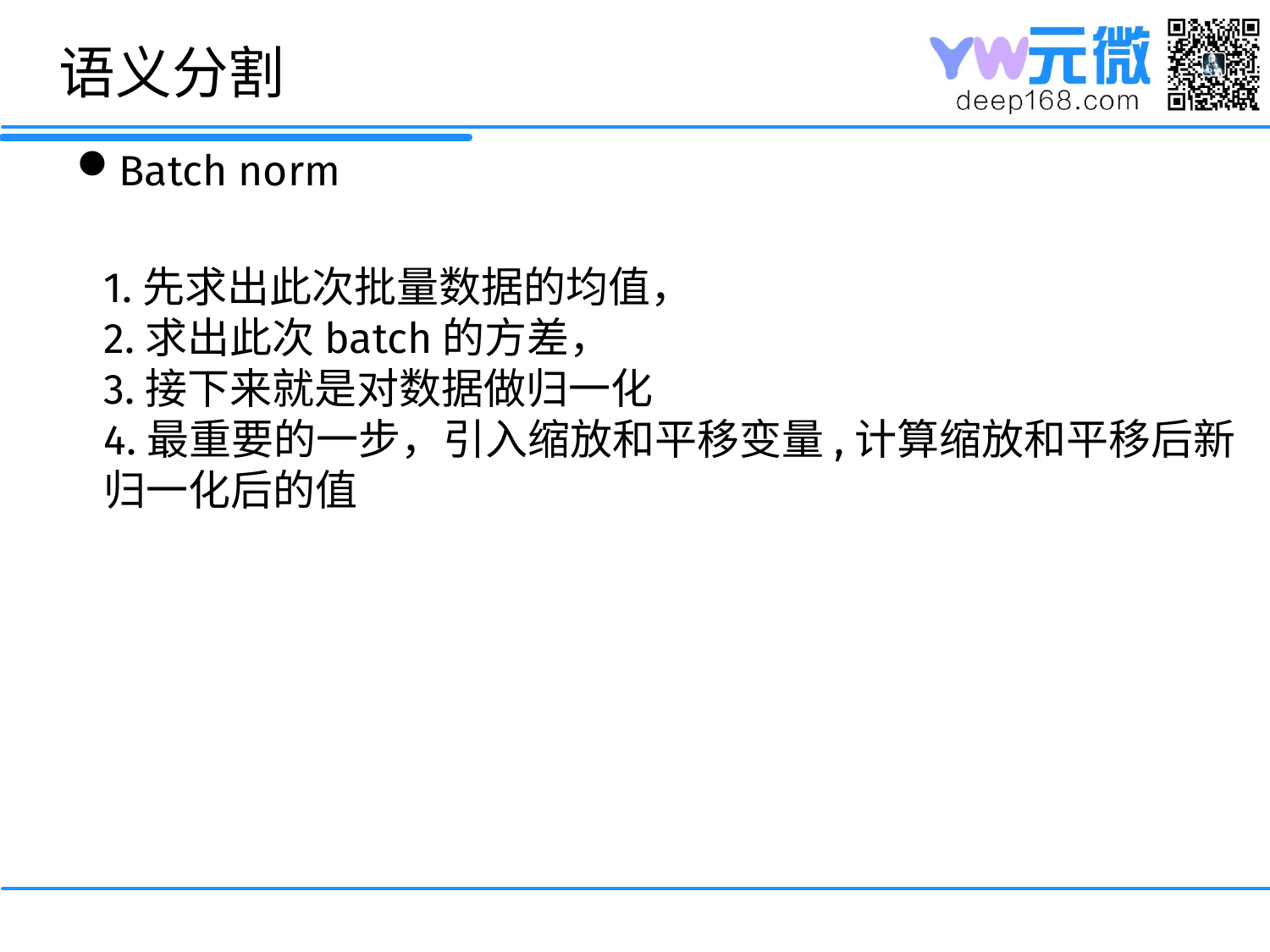

语义分割
Batch norm
1.先求出此次批量数据的均值， 
2.求出此次batch的方差， 
3.接下来就是对数据做归一化 
4.最重要的一步，引入缩放和平移变量,计算缩放和平移后新归一化后的值